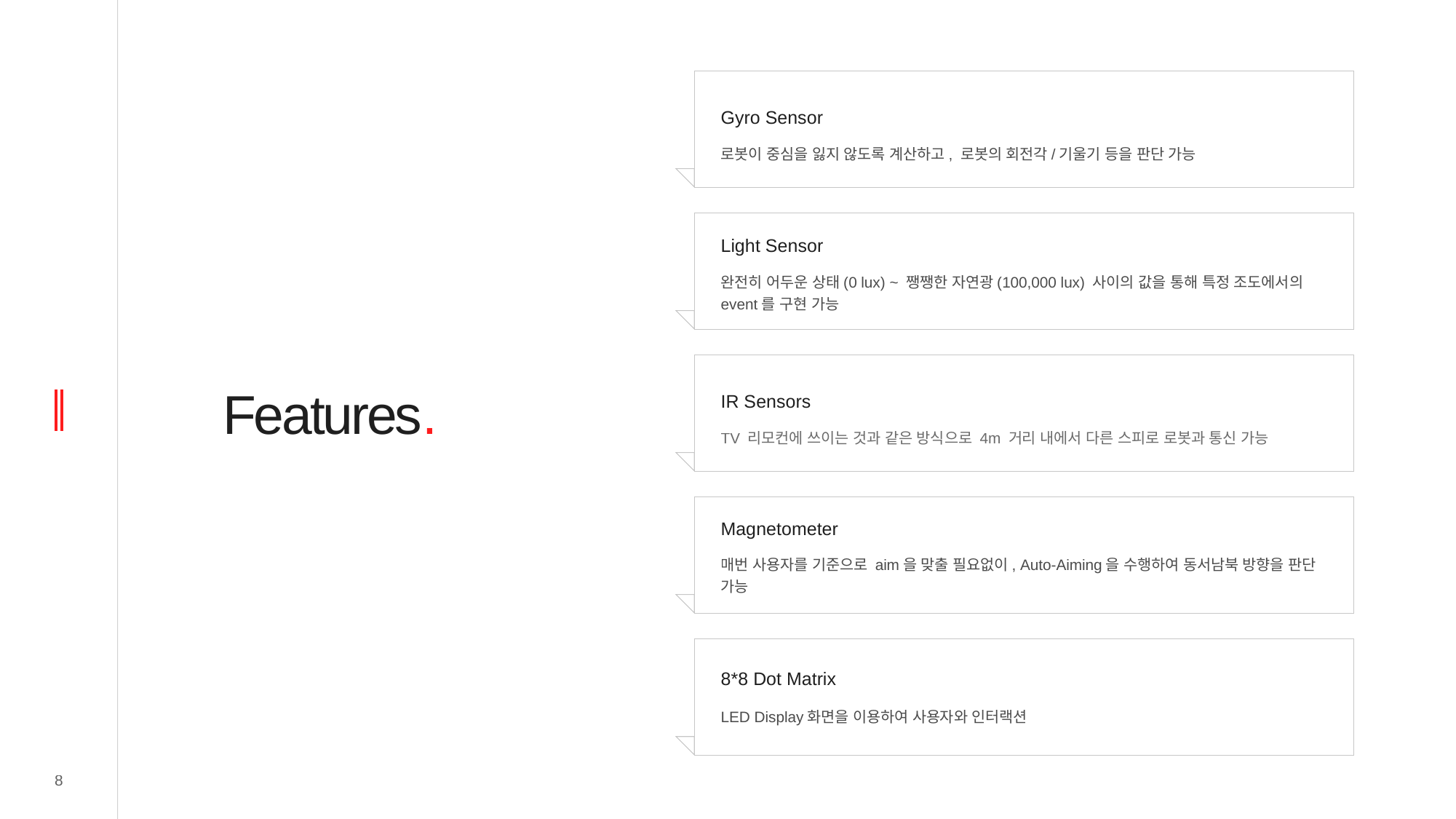

Gyro Sensor
로봇이 중심을 잃지 않도록 계산하고, 로봇의 회전각/기울기 등을 판단 가능

Light Sensor
완전히 어두운 상태(0 lux) ~ 쨍쨍한 자연광(100,000 lux) 사이의 값을 통해 특정 조도에서의 event를 구현 가능

IR Sensors
TV 리모컨에 쓰이는 것과 같은 방식으로 4m 거리 내에서 다른 스피로 로봇과 통신 가능

# Features.

Magnetometer
매번 사용자를 기준으로 aim을 맞출 필요없이, Auto-Aiming을 수행하여 동서남북 방향을 판단 가능

8*8 Dot Matrix
LED Display화면을 이용하여 사용자와 인터랙션

8